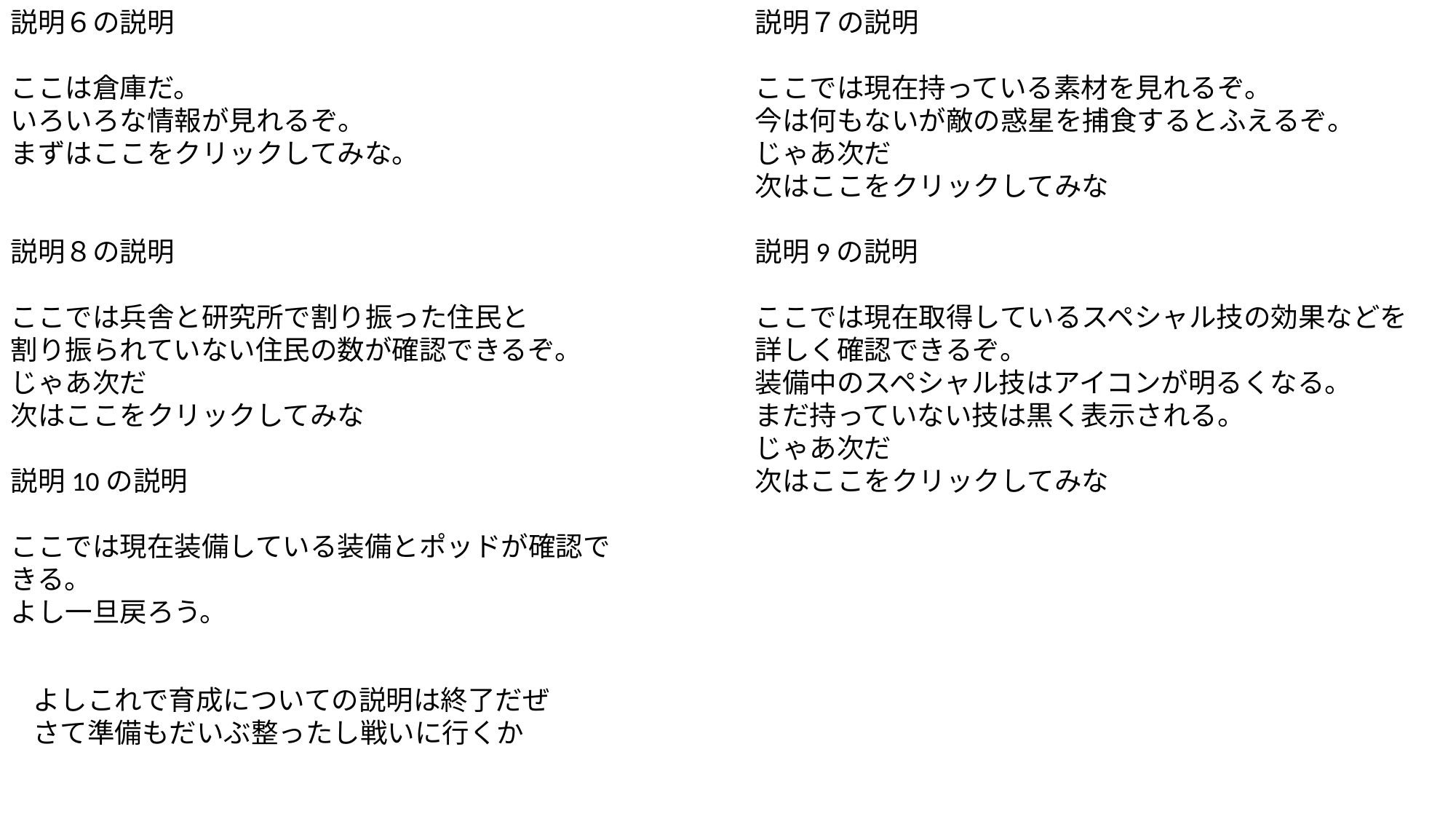

説明６の説明

ここは倉庫だ。
いろいろな情報が見れるぞ。
まずはここをクリックしてみな。

説明８の説明

ここでは兵舎と研究所で割り振った住民と
割り振られていない住民の数が確認できるぞ。
じゃあ次だ
次はここをクリックしてみな

説明10の説明

ここでは現在装備している装備とポッドが確認できる。
よし一旦戻ろう。

説明７の説明

ここでは現在持っている素材を見れるぞ。
今は何もないが敵の惑星を捕食するとふえるぞ。
じゃあ次だ
次はここをクリックしてみな

説明9の説明

ここでは現在取得しているスペシャル技の効果などを詳しく確認できるぞ。
装備中のスペシャル技はアイコンが明るくなる。
まだ持っていない技は黒く表示される。
じゃあ次だ
次はここをクリックしてみな
よしこれで育成についての説明は終了だぜ
さて準備もだいぶ整ったし戦いに行くか